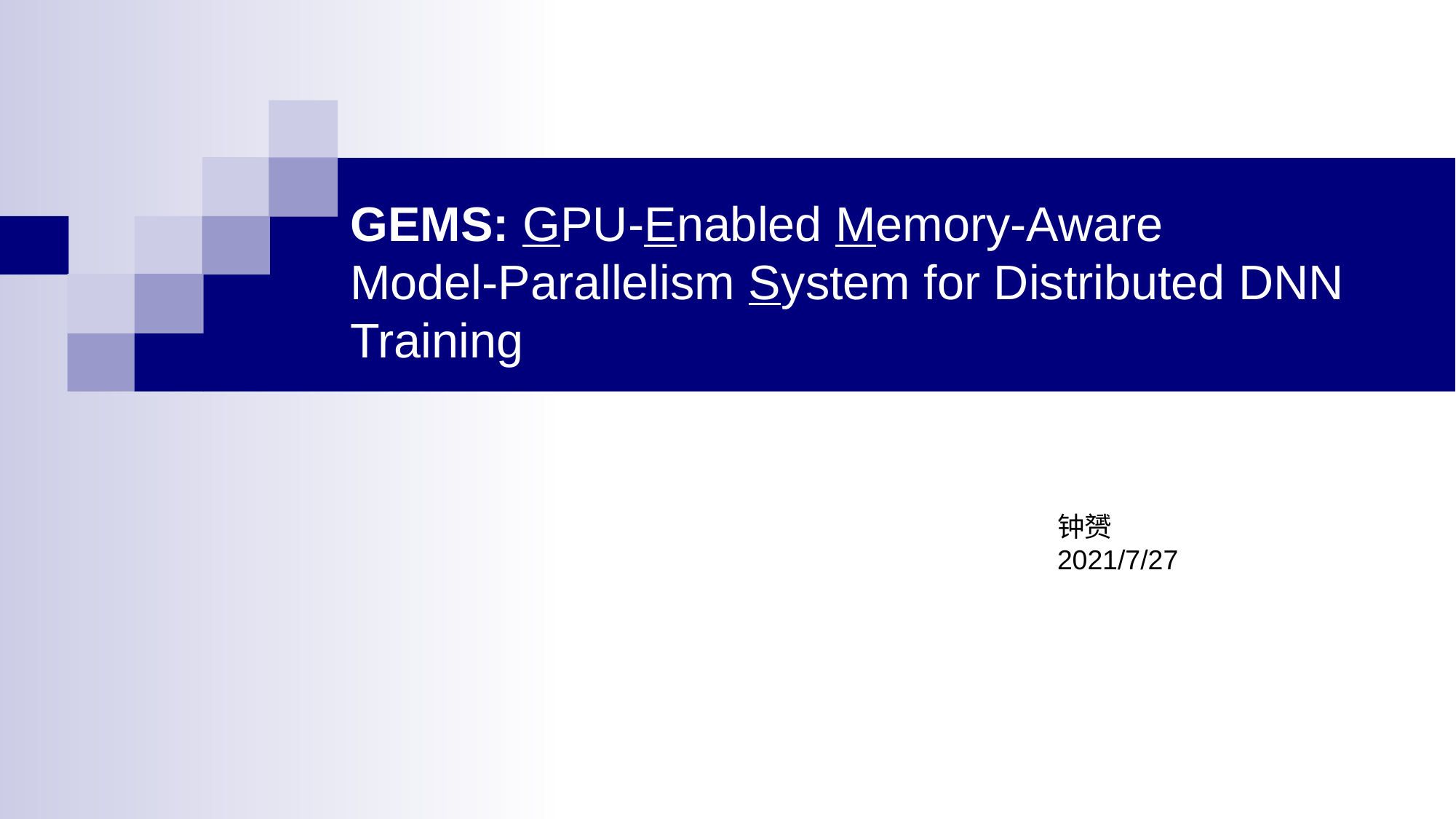

GEMS: GPU-Enabled Memory-Aware
Model-Parallelism System for Distributed DNN
Training
钟赟
2021/7/27